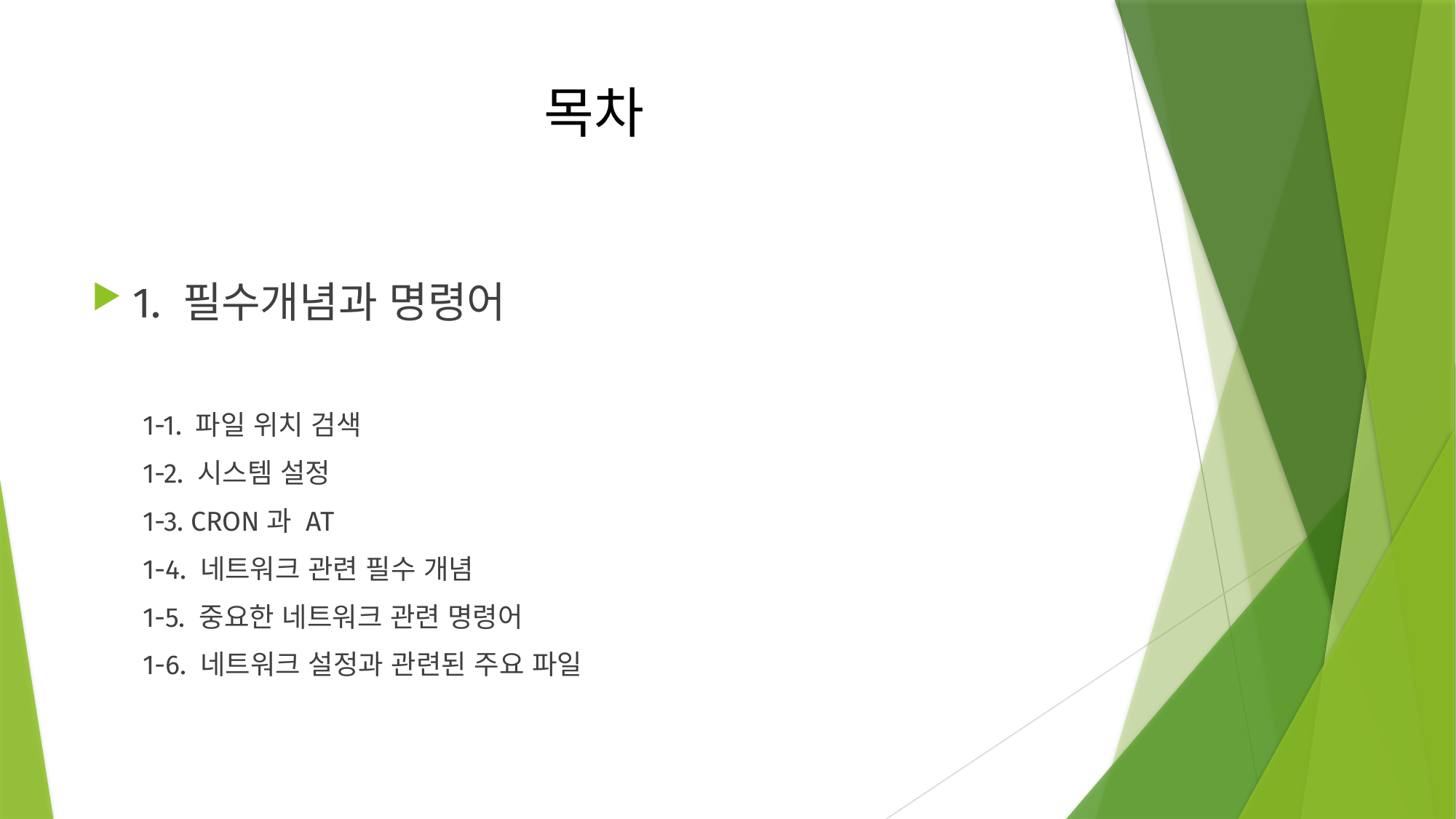

# 목차
1. 필수개념과 명령어

       1-1. 파일 위치 검색
       1-2. 시스템 설정
       1-3. CRON과 AT
       1-4. 네트워크 관련 필수 개념
       1-5. 중요한 네트워크 관련 명령어
       1-6. 네트워크 설정과 관련된 주요 파일